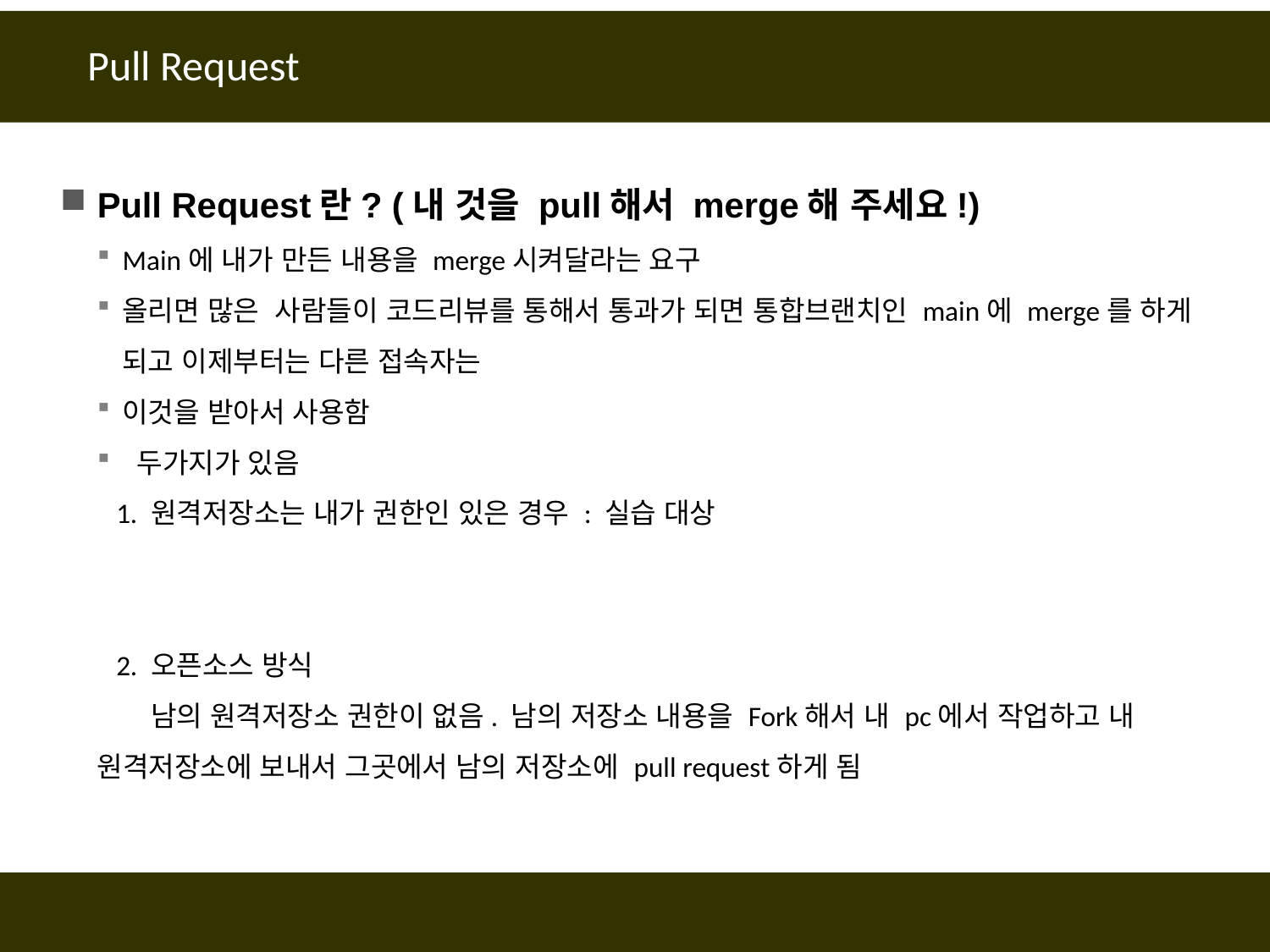

# Pull Request
Pull Request란? (내 것을 pull해서 merge해 주세요!)
Main에 내가 만든 내용을 merge시켜달라는 요구
올리면 많은  사람들이 코드리뷰를 통해서 통과가 되면 통합브랜치인 main에 merge를 하게 되고 이제부터는 다른 접속자는
이것을 받아서 사용함
 두가지가 있음
   1. 원격저장소는 내가 권한인 있은 경우 : 실습 대상

   2. 오픈소스 방식
      남의 원격저장소 권한이 없음. 남의 저장소 내용을 Fork해서 내 pc에서 작업하고 내 원격저장소에 보내서 그곳에서 남의 저장소에 pull request하게 됨